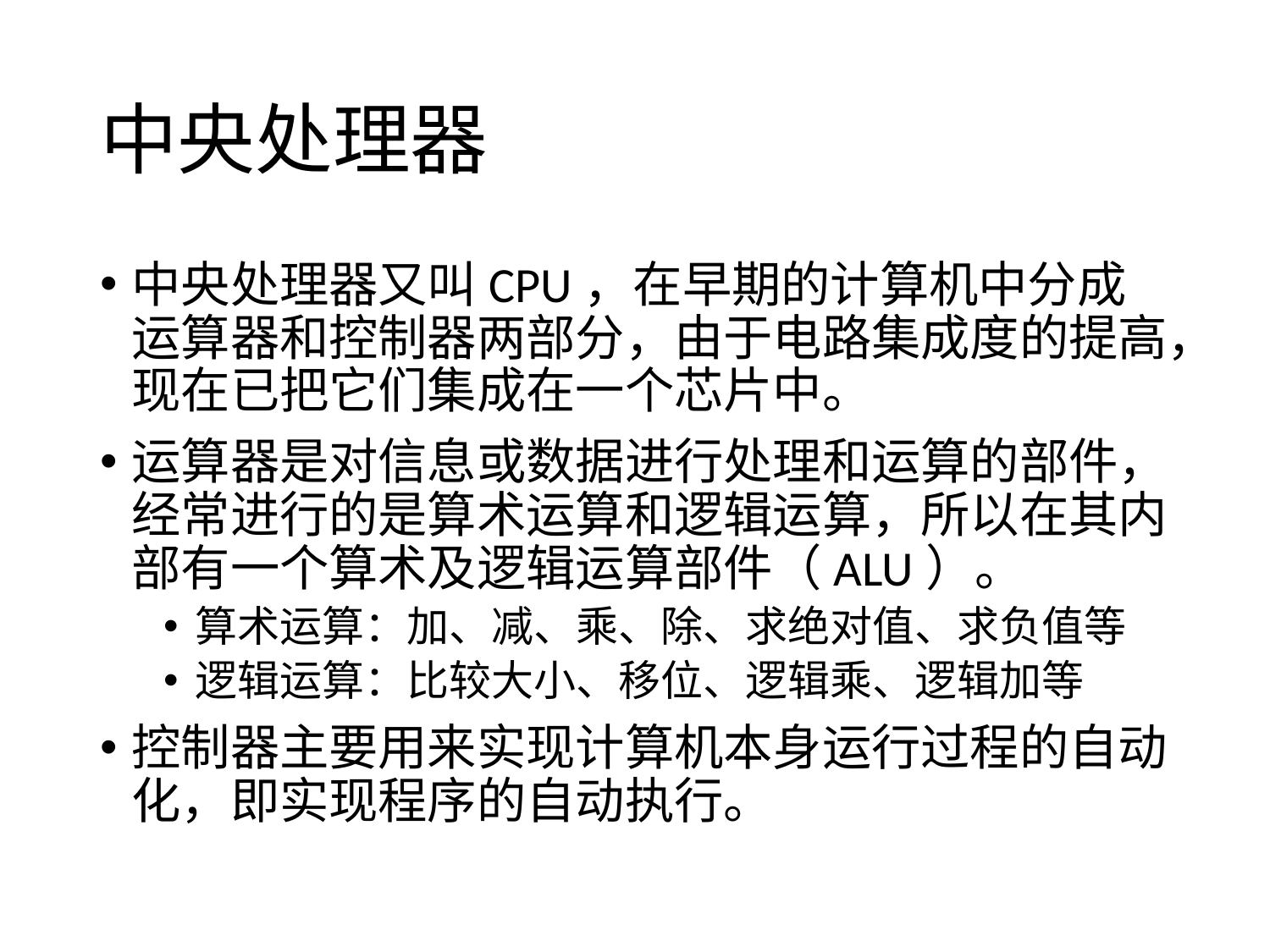

# 中央处理器
中央处理器又叫CPU，在早期的计算机中分成运算器和控制器两部分，由于电路集成度的提高，现在已把它们集成在一个芯片中。
运算器是对信息或数据进行处理和运算的部件，经常进行的是算术运算和逻辑运算，所以在其内部有一个算术及逻辑运算部件（ALU）。
算术运算：加、减、乘、除、求绝对值、求负值等
逻辑运算：比较大小、移位、逻辑乘、逻辑加等
控制器主要用来实现计算机本身运行过程的自动化，即实现程序的自动执行。